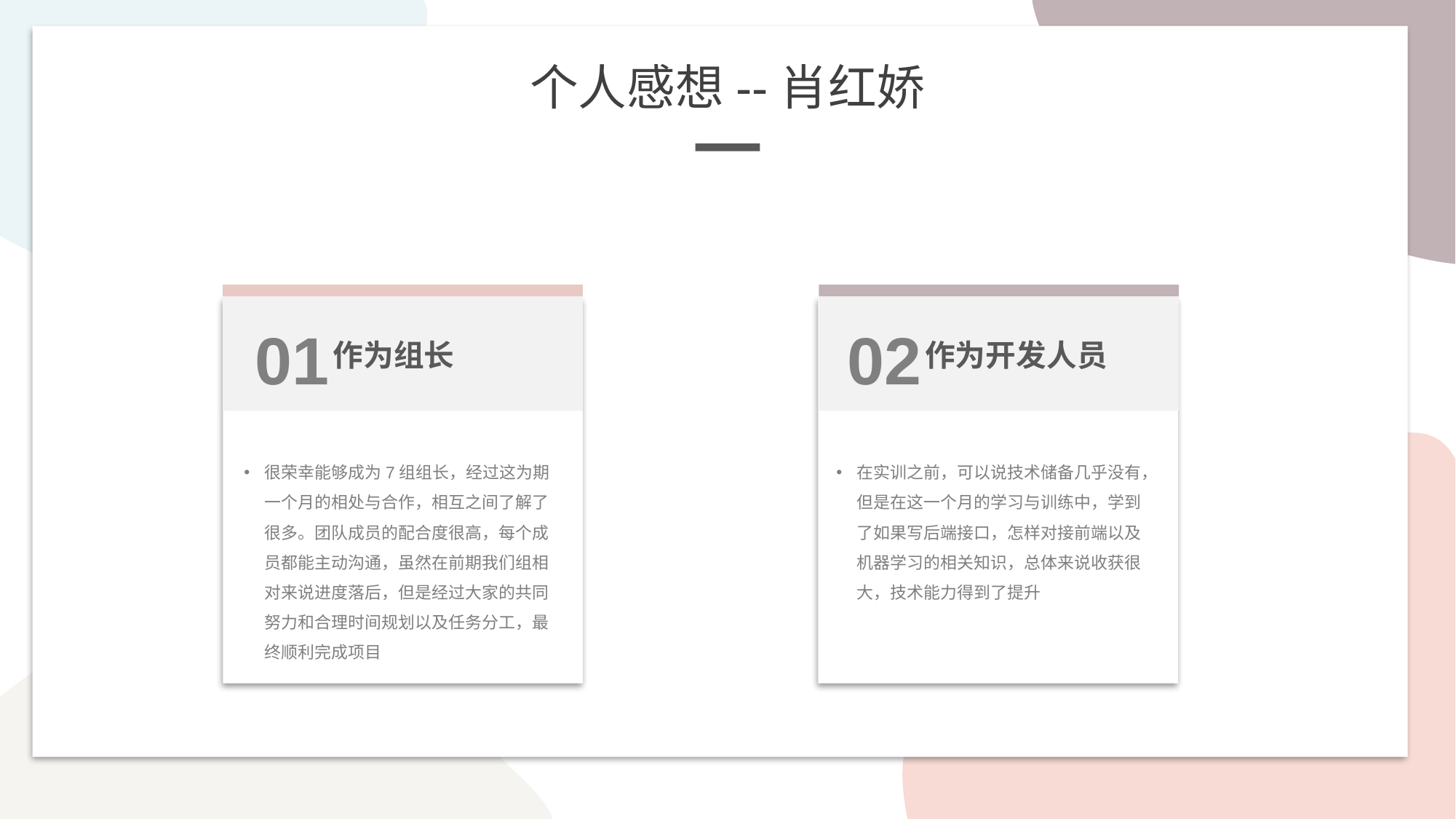

个人感想--肖红娇

01
02
作为组长
作为开发人员

很荣幸能够成为7组组长，经过这为期一个月的相处与合作，相互之间了解了很多。团队成员的配合度很高，每个成员都能主动沟通，虽然在前期我们组相对来说进度落后，但是经过大家的共同努力和合理时间规划以及任务分工，最终顺利完成项目
在实训之前，可以说技术储备几乎没有，但是在这一个月的学习与训练中，学到了如果写后端接口，怎样对接前端以及机器学习的相关知识，总体来说收获很大，技术能力得到了提升